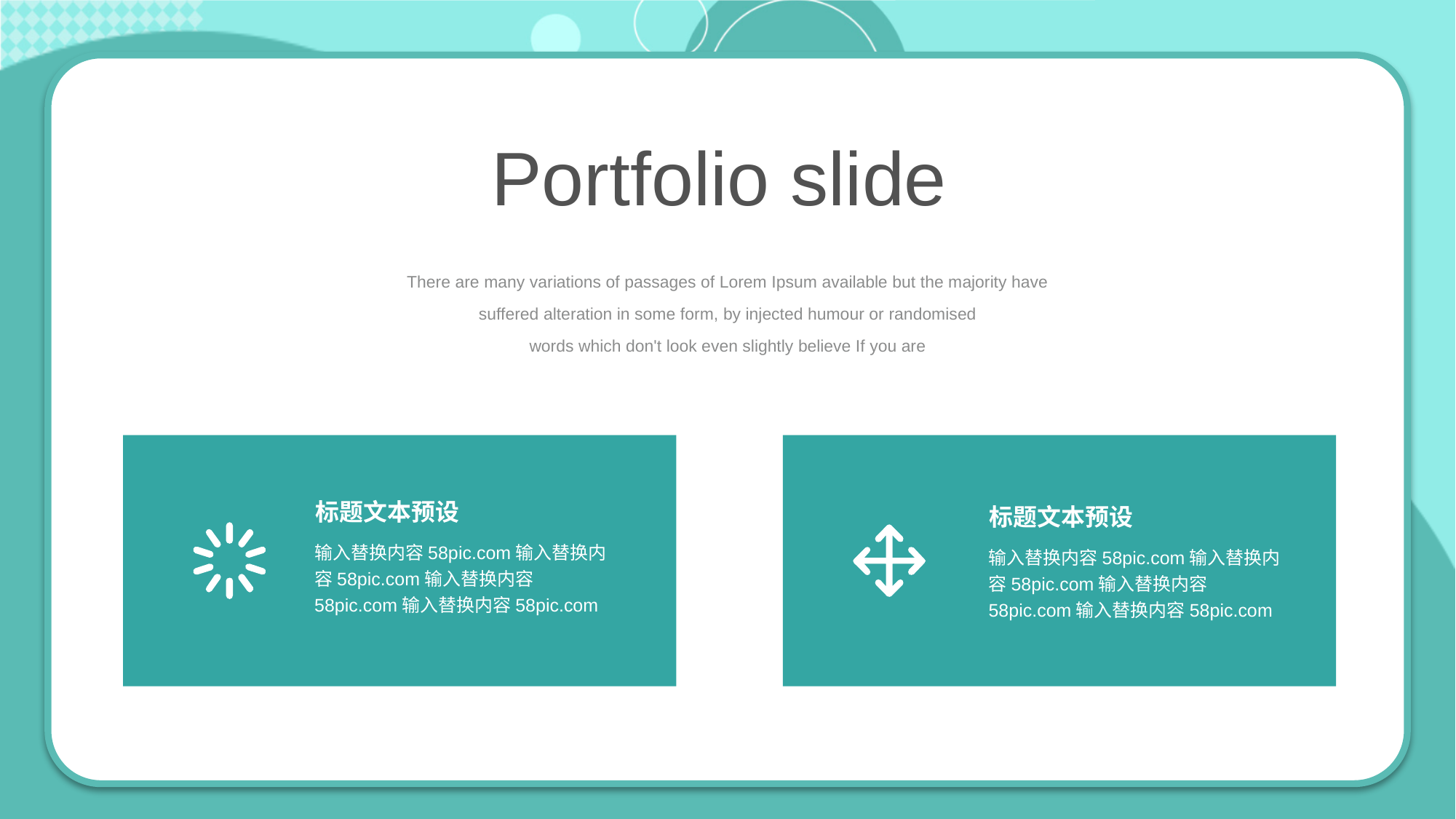

Portfolio slide
There are many variations of passages of Lorem Ipsum available but the majority have
suffered alteration in some form, by injected humour or randomised
words which don't look even slightly believe If you are

标题文本预设
标题文本预设

输入替换内容58pic.com输入替换内容58pic.com输入替换内容58pic.com输入替换内容58pic.com

输入替换内容58pic.com输入替换内容58pic.com输入替换内容58pic.com输入替换内容58pic.com